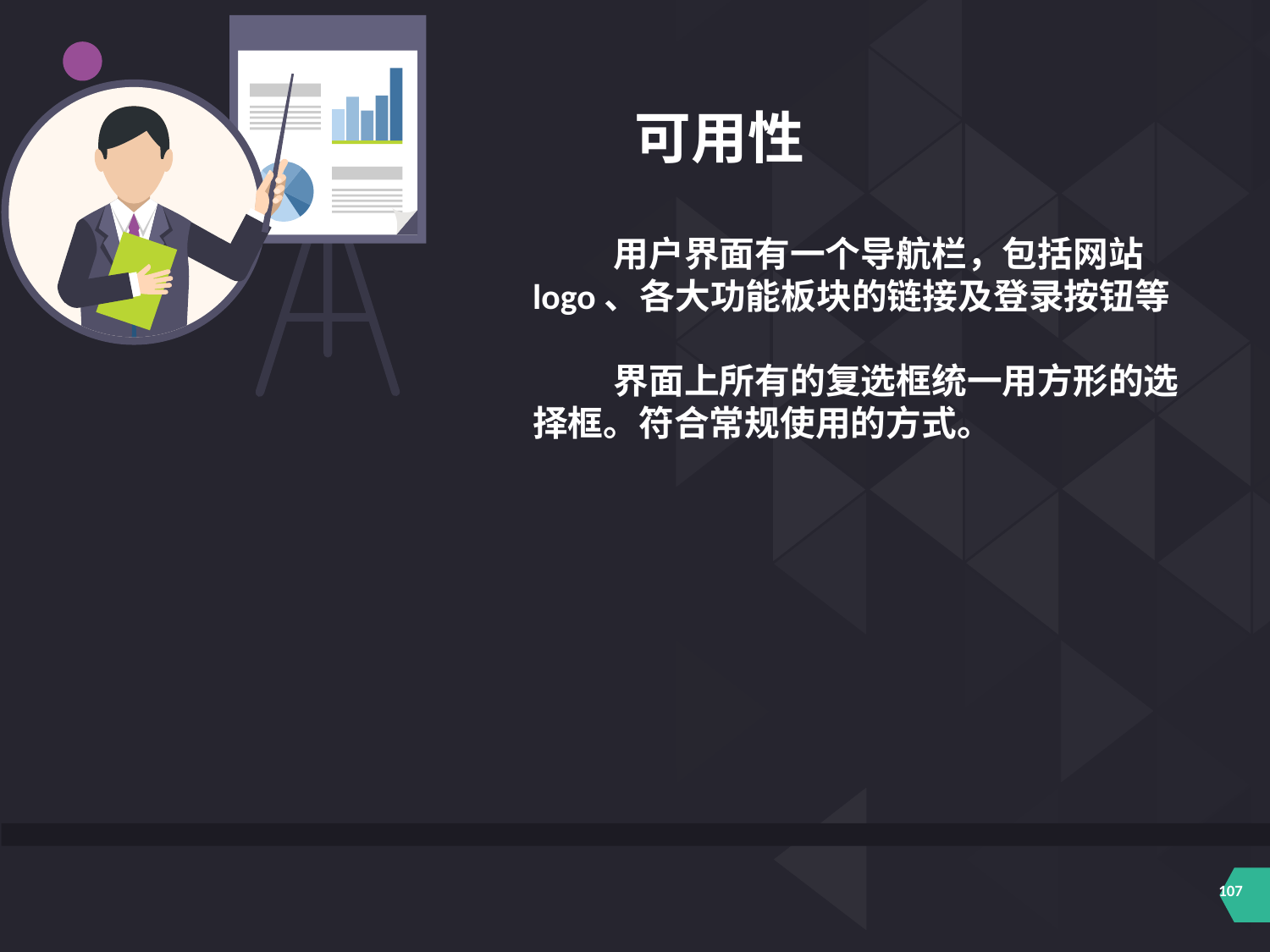

可用性
         用户界面有一个导航栏，包括网站logo、各大功能板块的链接及登录按钮等

         界面上所有的复选框统一用方形的选择框。符合常规使用的方式。